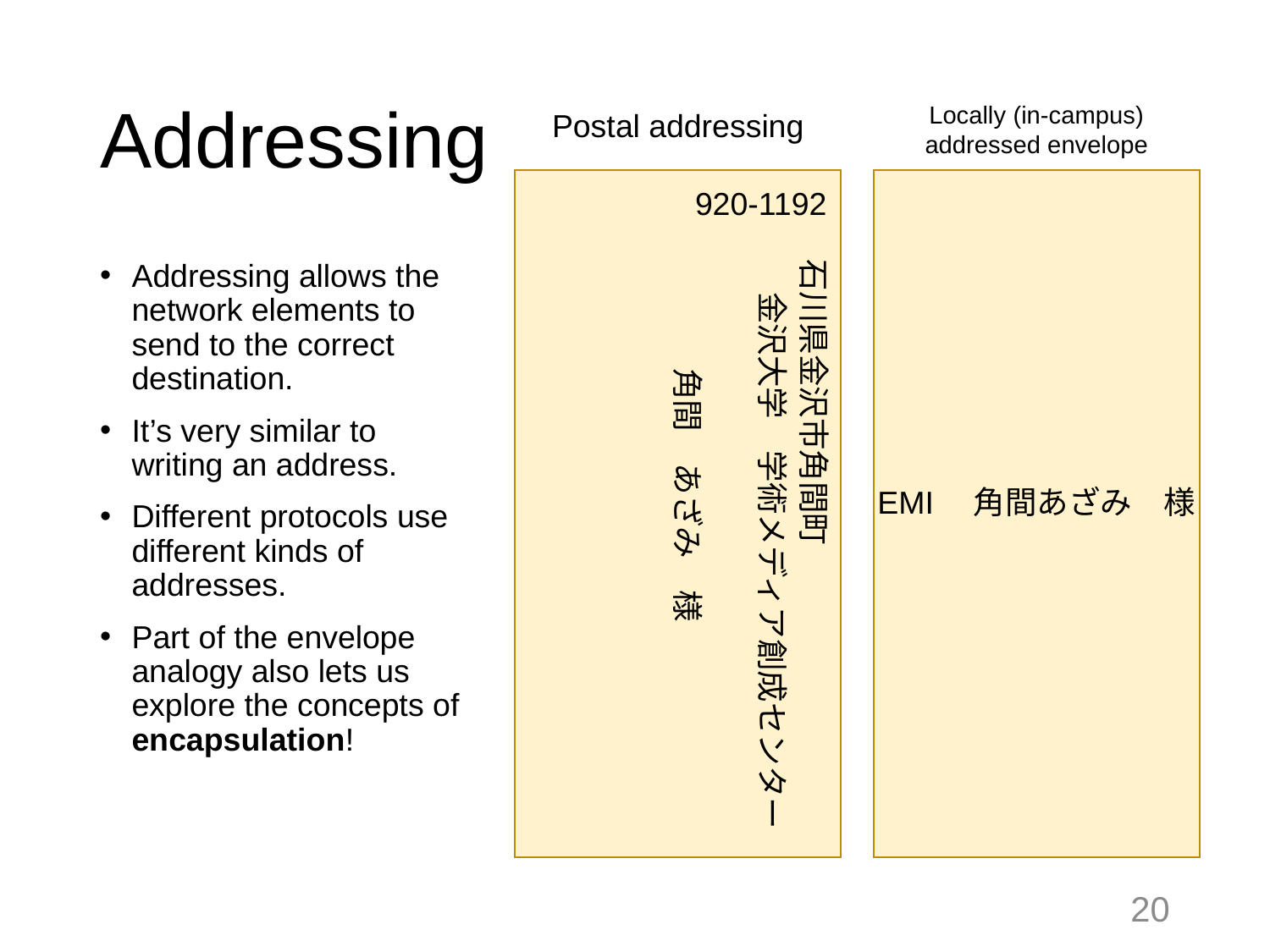

# Addressing
Locally (in-campus)
addressed envelope
Postal addressing

920-1192
石川県金沢市角間町
Addressing allows the network elements to send to the correct destination.
It’s very similar to writing an address.
Different protocols use different kinds of addresses.
Part of the envelope analogy also lets us explore the concepts of encapsulation!
金沢大学　学術メディア創成センター
角間　あざみ　様
EMI　角間あざみ　様
20